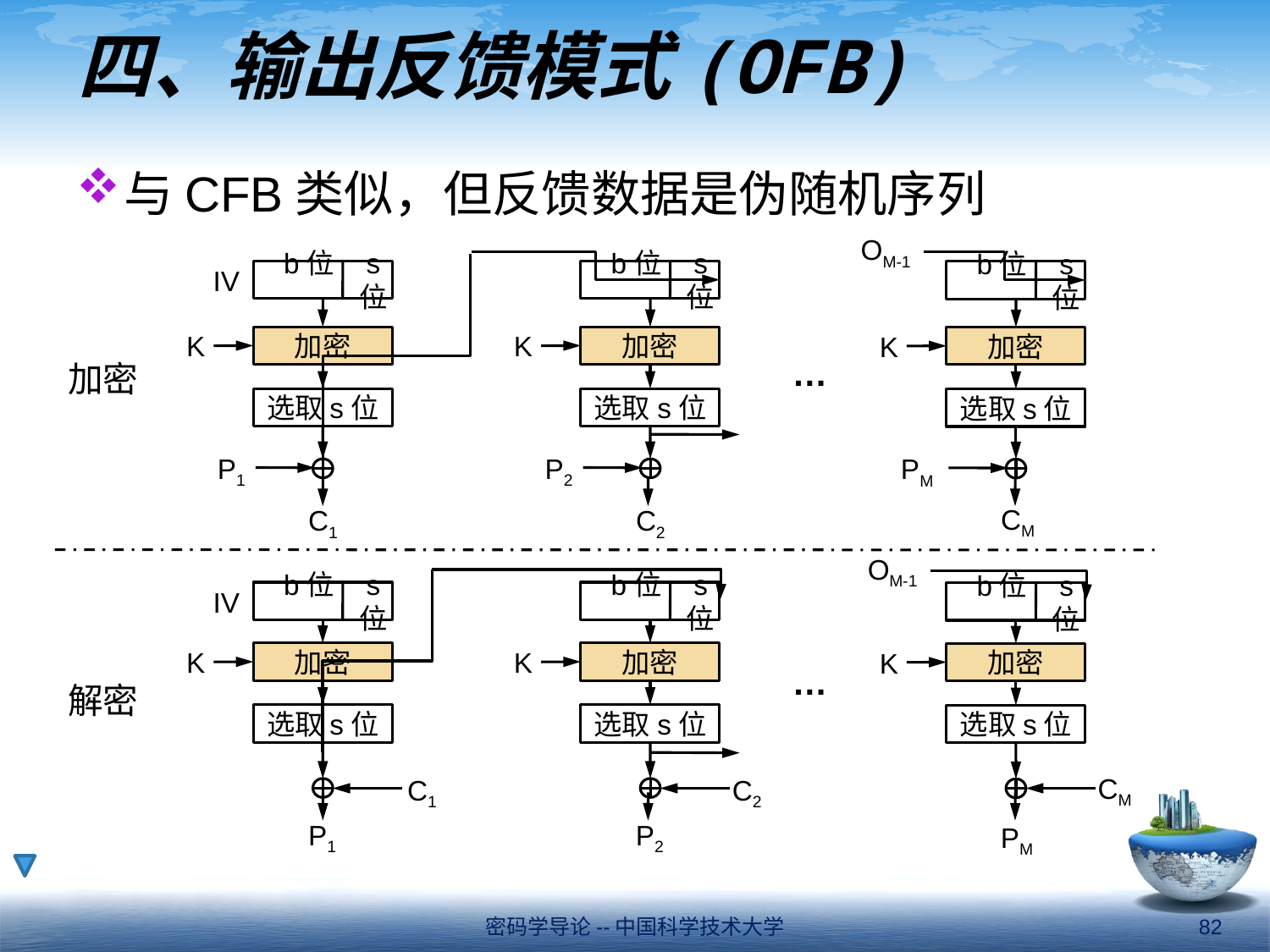

# 四、输出反馈模式(OFB)
与CFB类似，但反馈数据是伪随机序列

OM-1
IV
b位    s位
b位    s位
b位    s位
K
K
K
加密
加密
加密
…
加密
选取s位
选取s位
选取s位
P2
P1
PM

CM
C1
C2
OM-1
IV
b位    s位
b位    s位
b位    s位
K
K
K
加密
加密
加密
…
解密
选取s位
选取s位
选取s位
CM
C1
C2

P1
P2
PM

密码学导论--中国科学技术大学
82